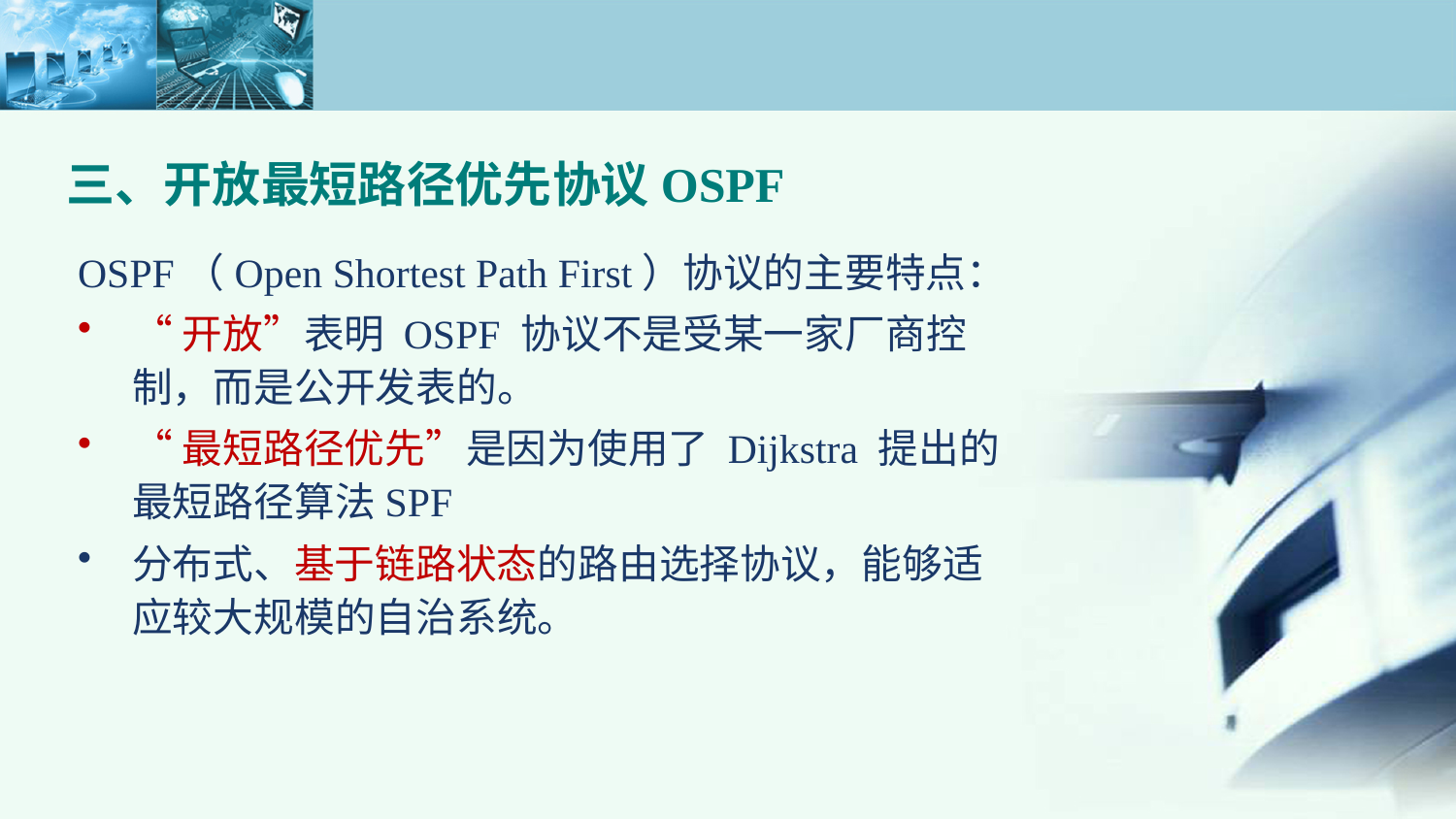

三、开放最短路径优先协议OSPF
OSPF（Open Shortest Path First）协议的主要特点：
“开放”表明 OSPF 协议不是受某一家厂商控制，而是公开发表的。
“最短路径优先”是因为使用了 Dijkstra 提出的最短路径算法SPF
分布式、基于链路状态的路由选择协议，能够适应较大规模的自治系统。